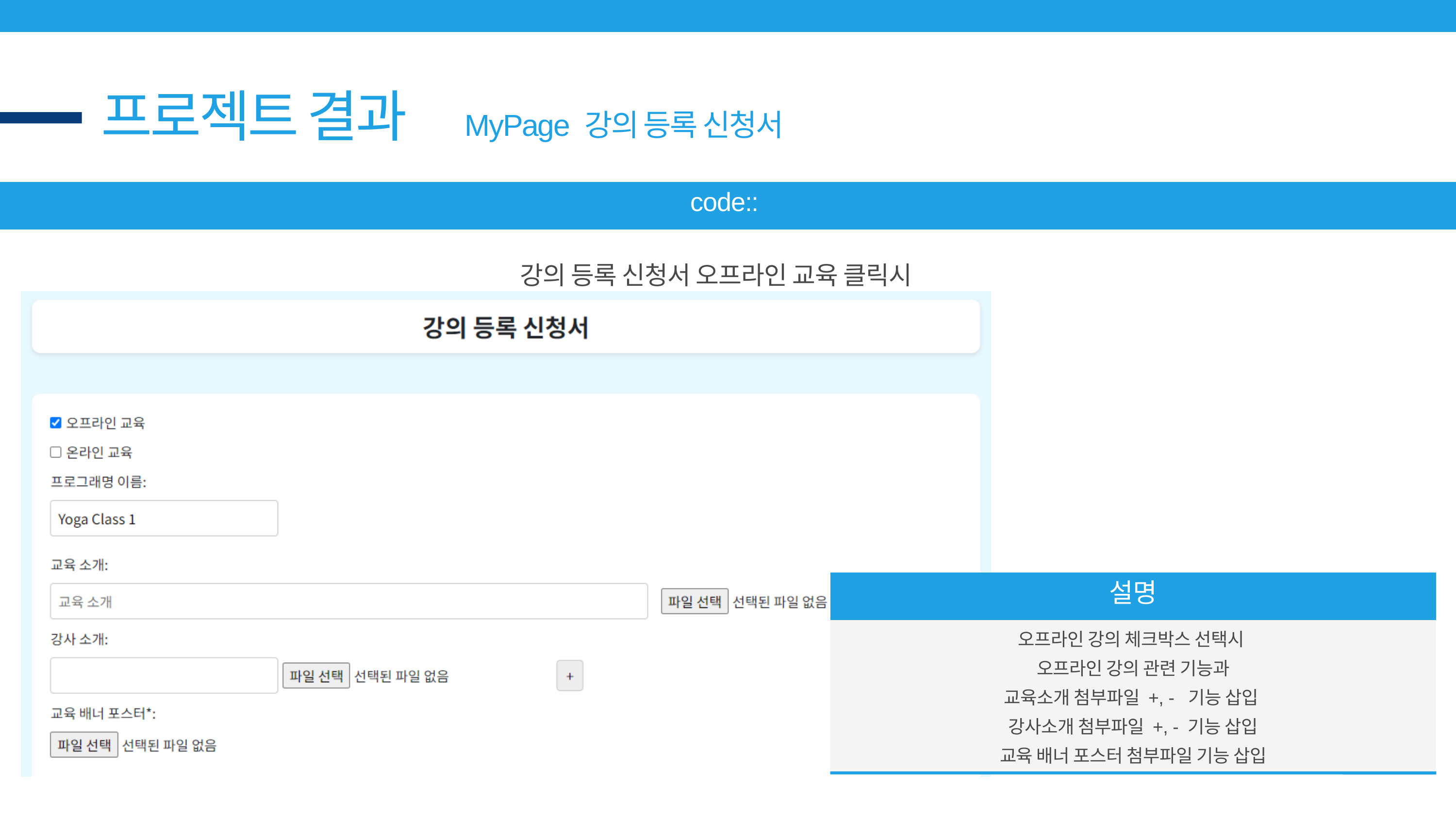

프로젝트 결과
MyPage 강의 등록 신청서

code::
강의 등록 신청서 오프라인 교육 클릭시

설명

오프라인 강의 체크박스 선택시
오프라인 강의 관련 기능과
교육소개 첨부파일 +, -  기능 삽입
강사소개 첨부파일 +, - 기능 삽입
교육 배너 포스터 첨부파일 기능 삽입